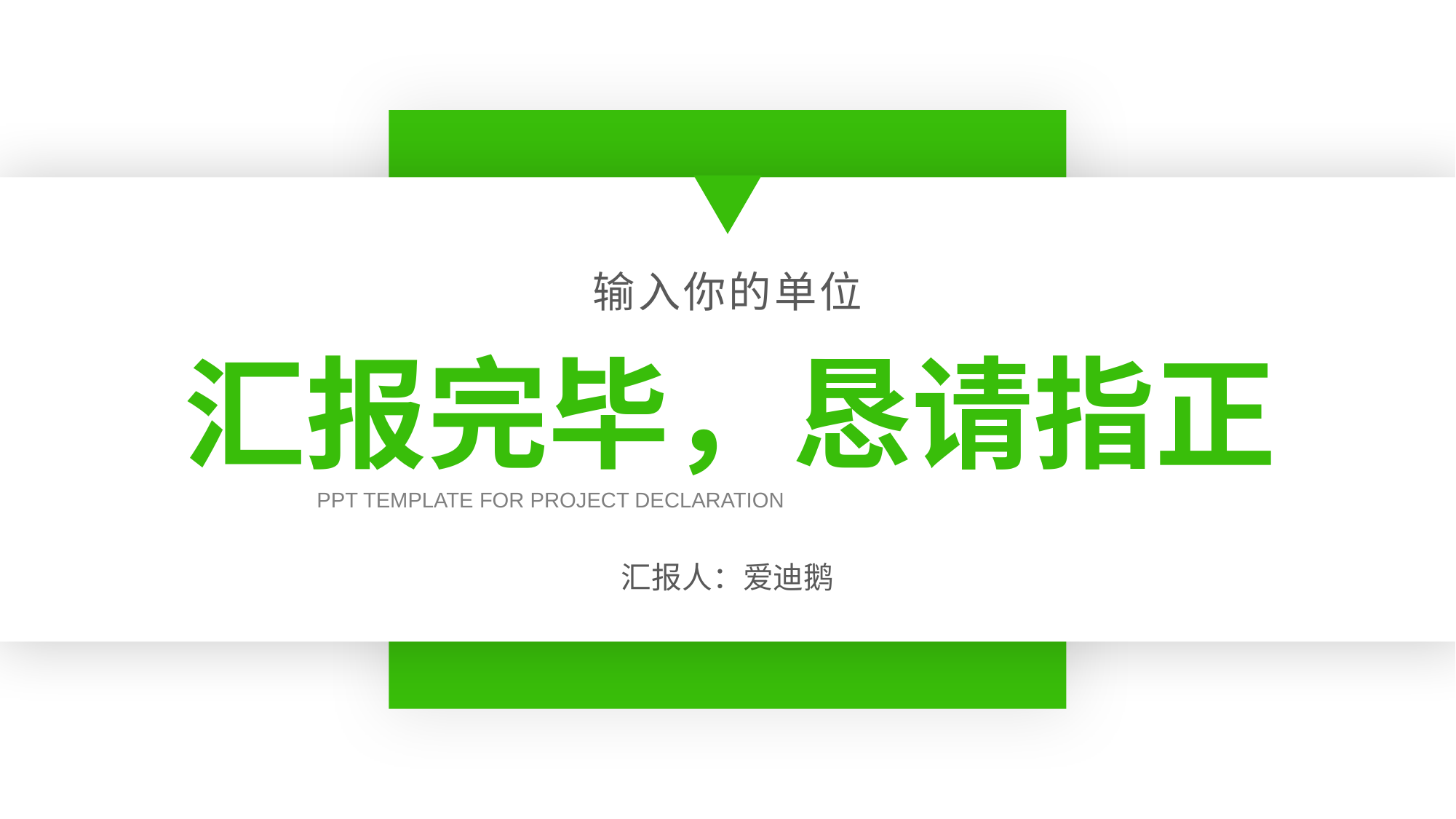

输入你的单位
汇报完毕，恳请指正
PPT TEMPLATE FOR PROJECT DECLARATION
汇报人：爱迪鹅